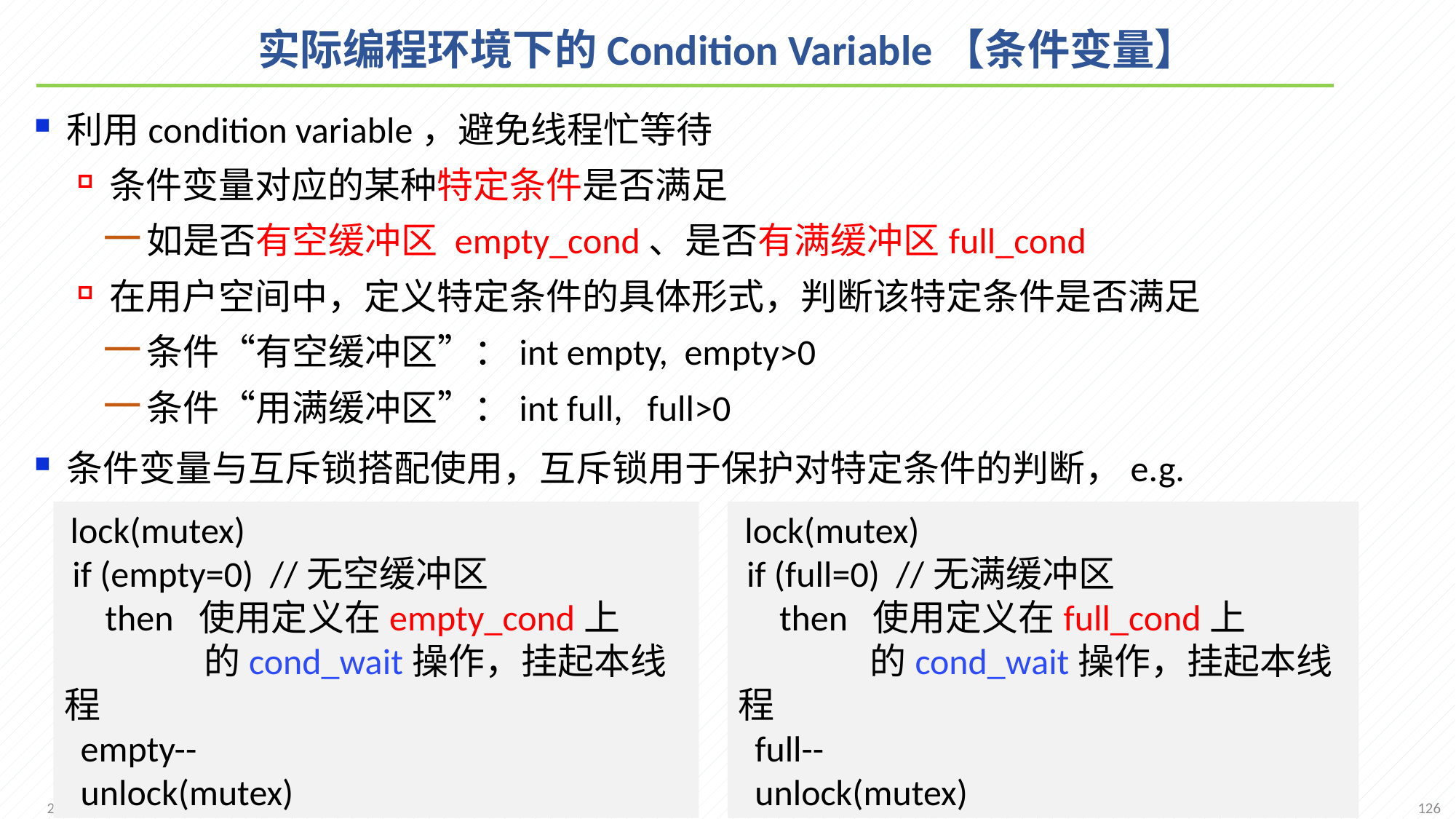

# 实际编程环境下的Condition Variable【条件变量】
利用condition variable，避免线程忙等待
条件变量对应的某种特定条件是否满足
如是否有空缓冲区 empty_cond、是否有满缓冲区full_cond
在用户空间中，定义特定条件的具体形式，判断该特定条件是否满足
条件“有空缓冲区”：int empty,  empty>0
条件“用满缓冲区”：int full,   full>0
条件变量与互斥锁搭配使用，互斥锁用于保护对特定条件的判断，e.g.

 lock(mutex)
 if (empty=0)  //无空缓冲区
     then  使用定义在empty_cond上
                的cond_wait操作，挂起本线程
  empty--
  unlock(mutex)
 lock(mutex)
 if (full=0)  //无满缓冲区
     then  使用定义在full_cond上
               的cond_wait操作，挂起本线程
  full--
  unlock(mutex)
126
2021/11/25